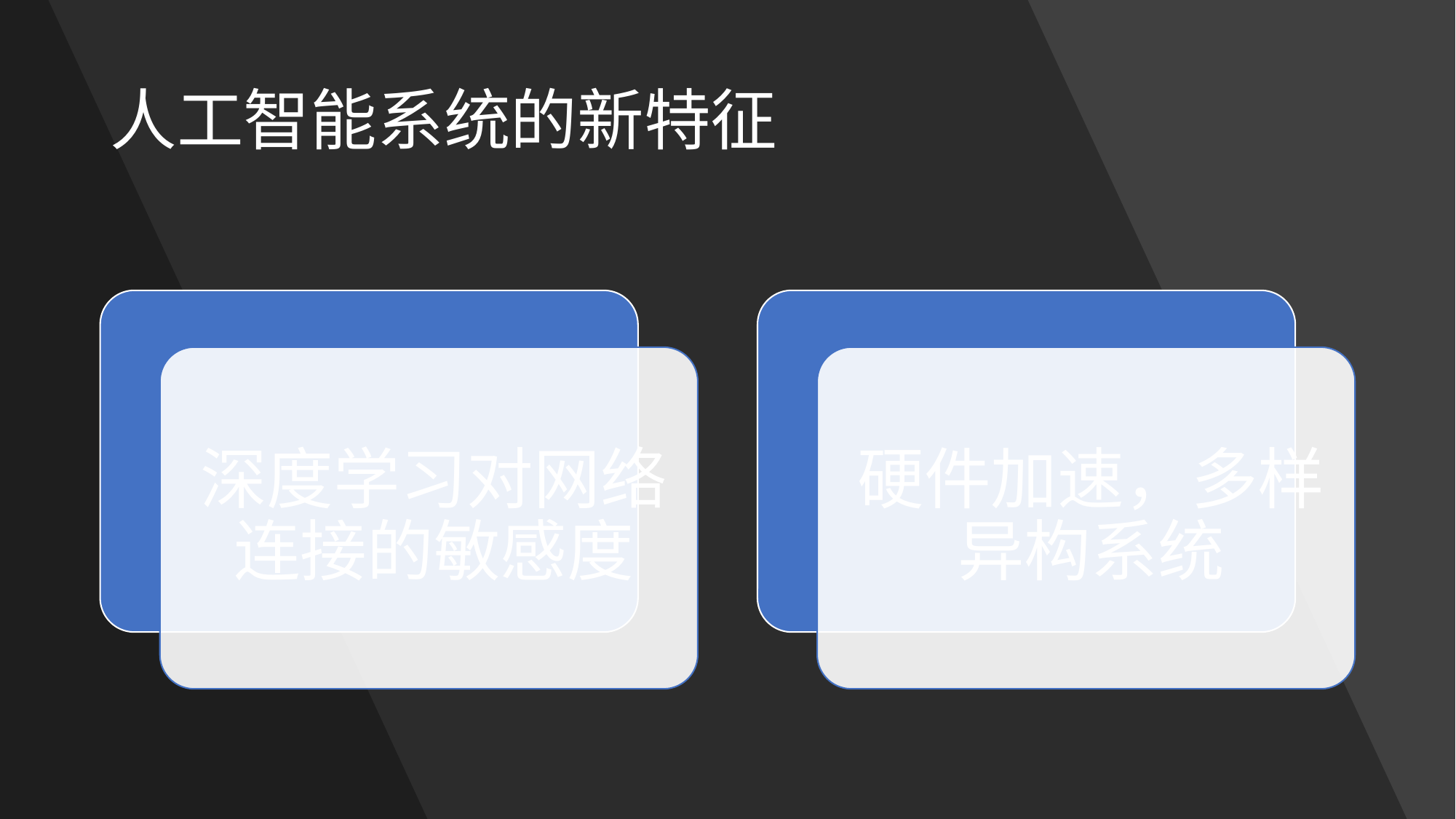

# 人工智能系统的新特征
深度学习对网络连接的敏感度
硬件加速，多样异构系统